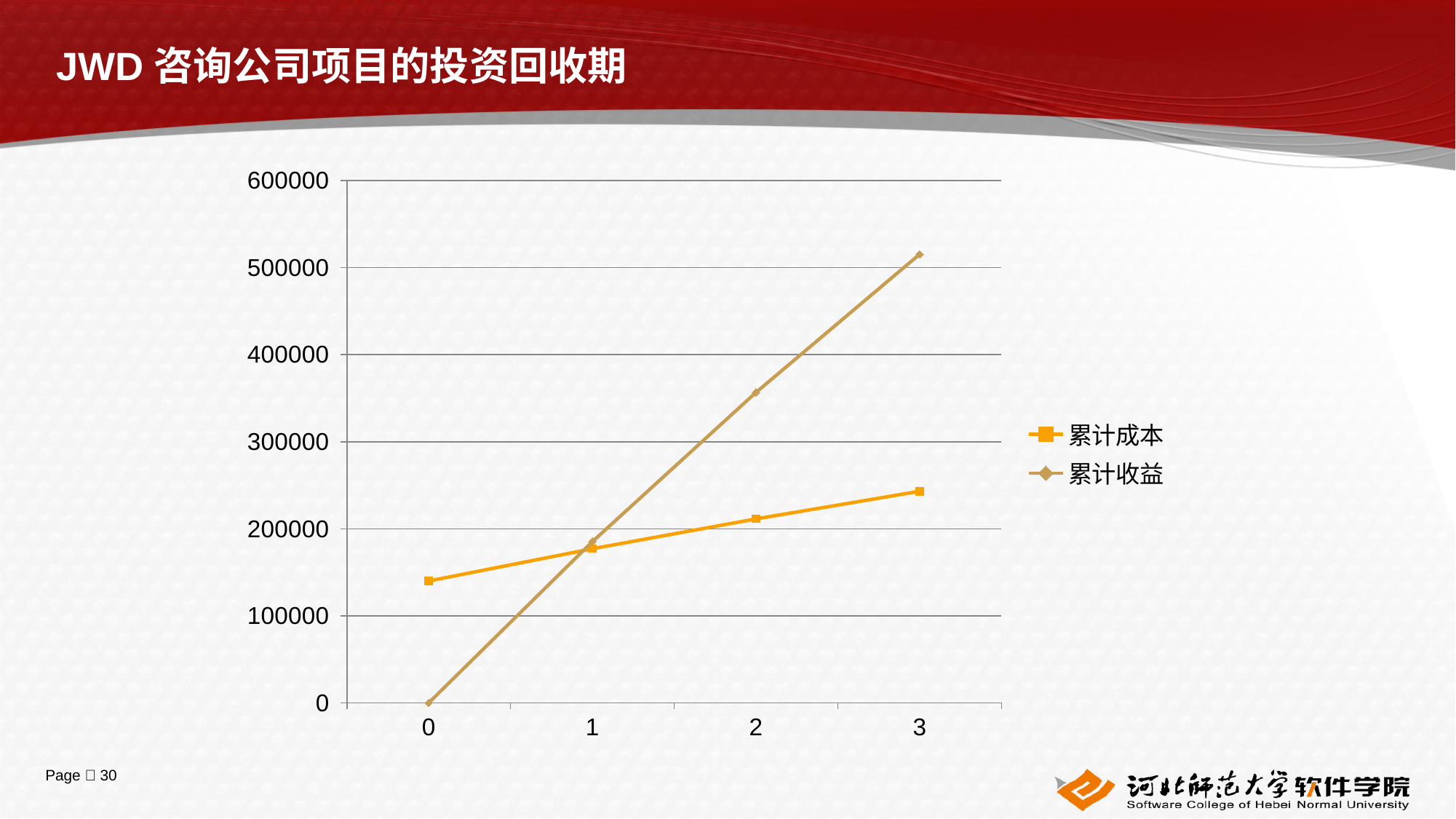

# JWD咨询公司项目的投资回收期

### Chart

| Category | 累计成本 | 累计收益 |
|---|---|---|
| 0 | 140000.0 | 0.0 |
| 1 | 177037.037037037 | 185185.185185185 |
| 2 | 211330.589849108 | 356652.949245542 |
| 3 | 243083.879489915 | 515419.397449577 |